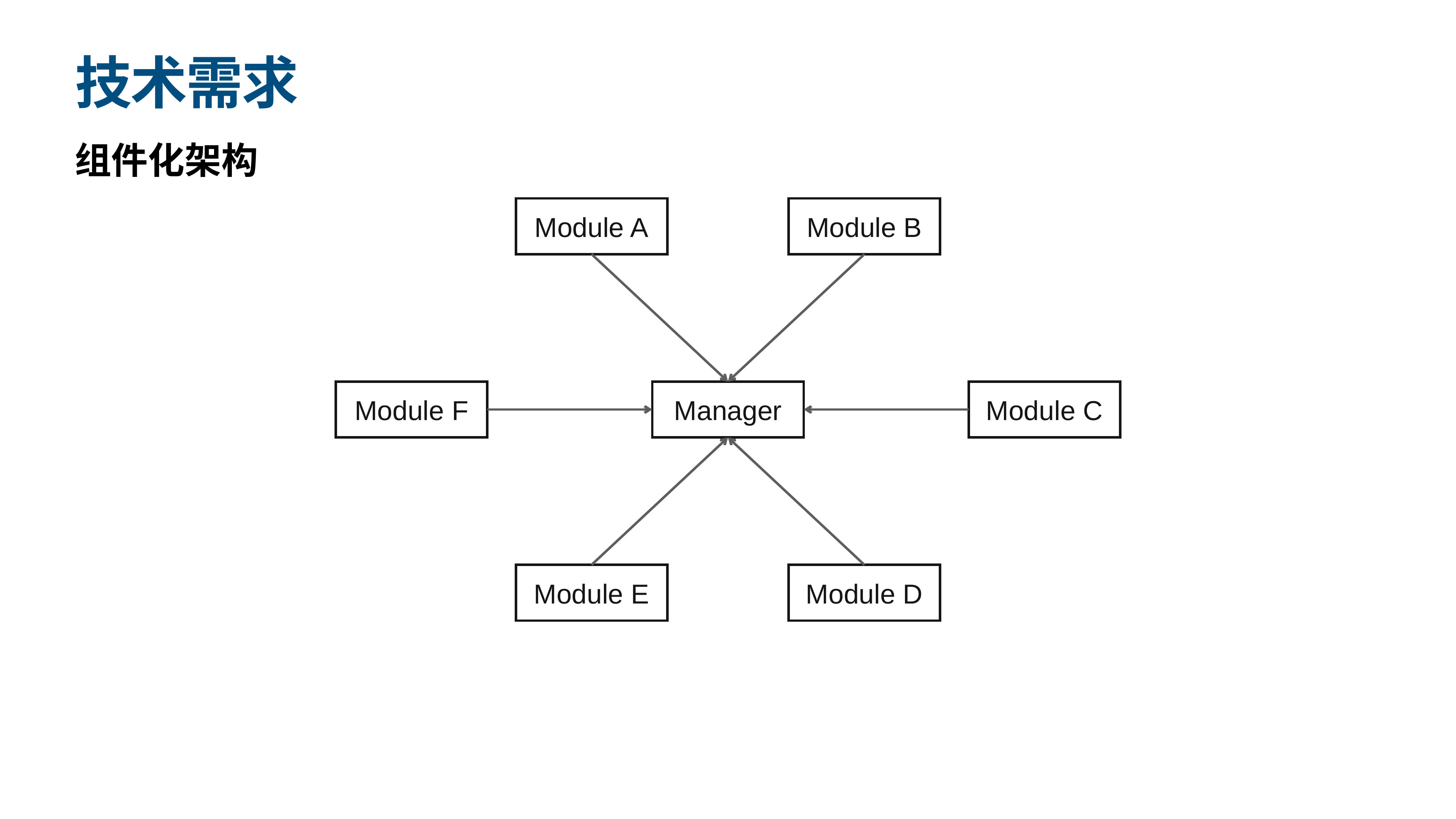

# 技术需求
组件化架构

Module A

Module B

Module F

Manager

Module C

Module D

Module E